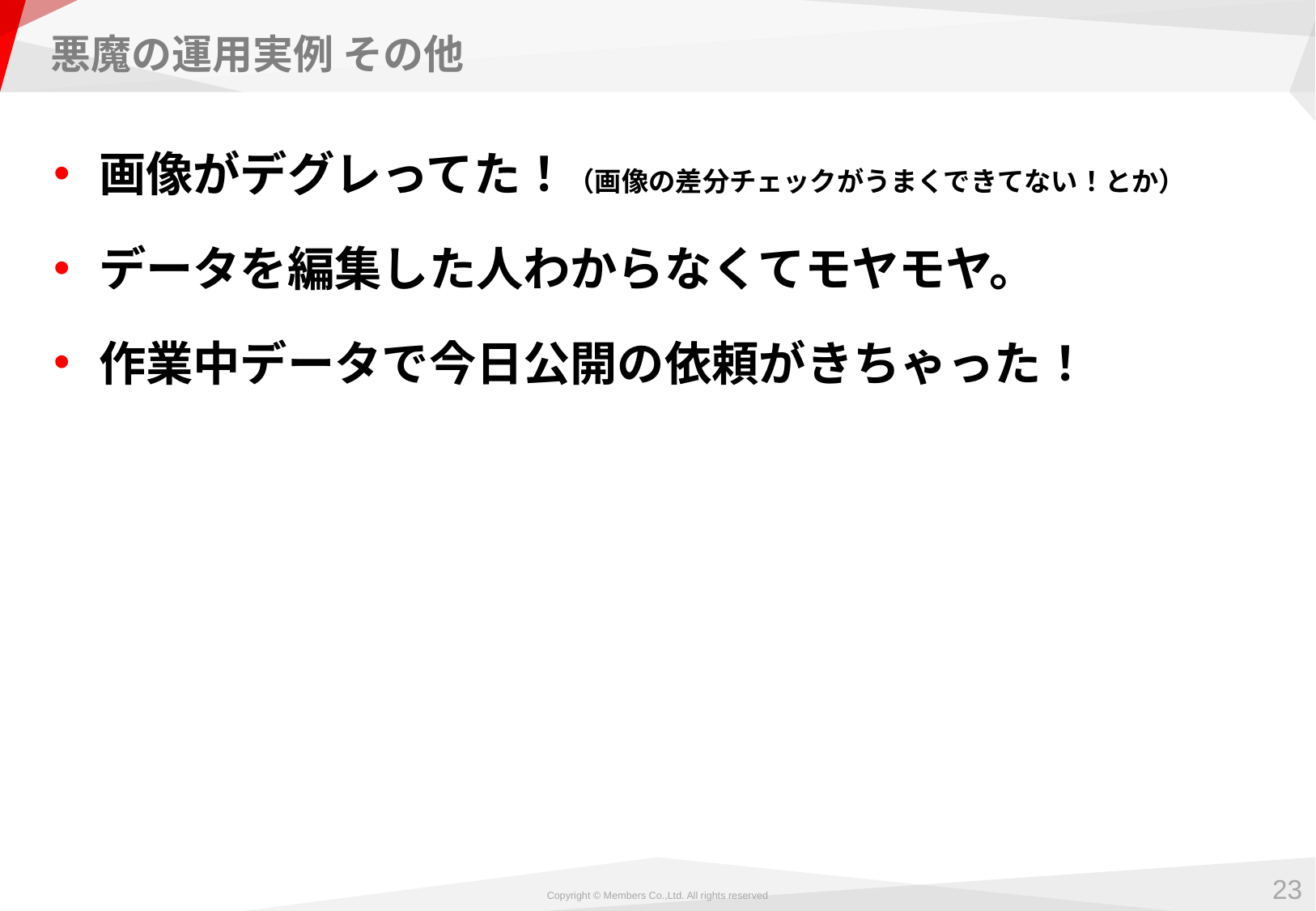

# 悪魔の運用実例 その他
画像がデグレってた！（画像の差分チェックがうまくできてない！とか）
データを編集した人わからなくてモヤモヤ。
作業中データで今日公開の依頼がきちゃった！